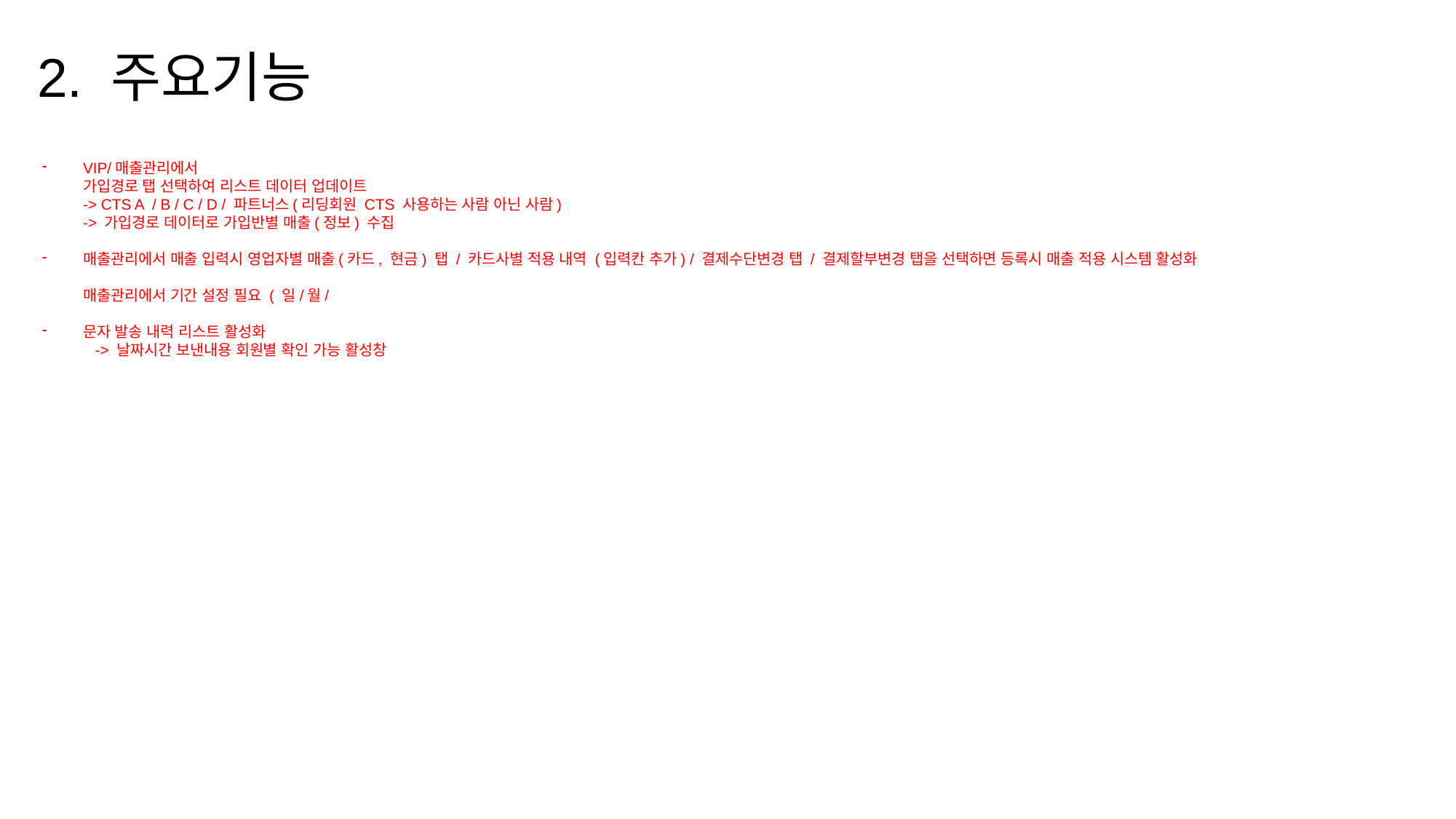

2. 주요기능

VIP/매출관리에서
가입경로 탭 선택하여 리스트 데이터 업데이트
-> CTS A  / B / C / D / 파트너스(리딩회원 CTS 사용하는 사람 아닌 사람)
-> 가입경로 데이터로 가입반별 매출(정보) 수집

매출관리에서 매출 입력시 영업자별 매출(카드, 현금) 탭 / 카드사별 적용 내역 (입력칸 추가) / 결제수단변경 탭 / 결제할부변경 탭을 선택하면 등록시 매출 적용 시스템 활성화
매출관리에서 기간 설정 필요 ( 일/월/
문자 발송 내력 리스트 활성화
  -> 날짜시간 보낸내용 회원별 확인 가능 활성창